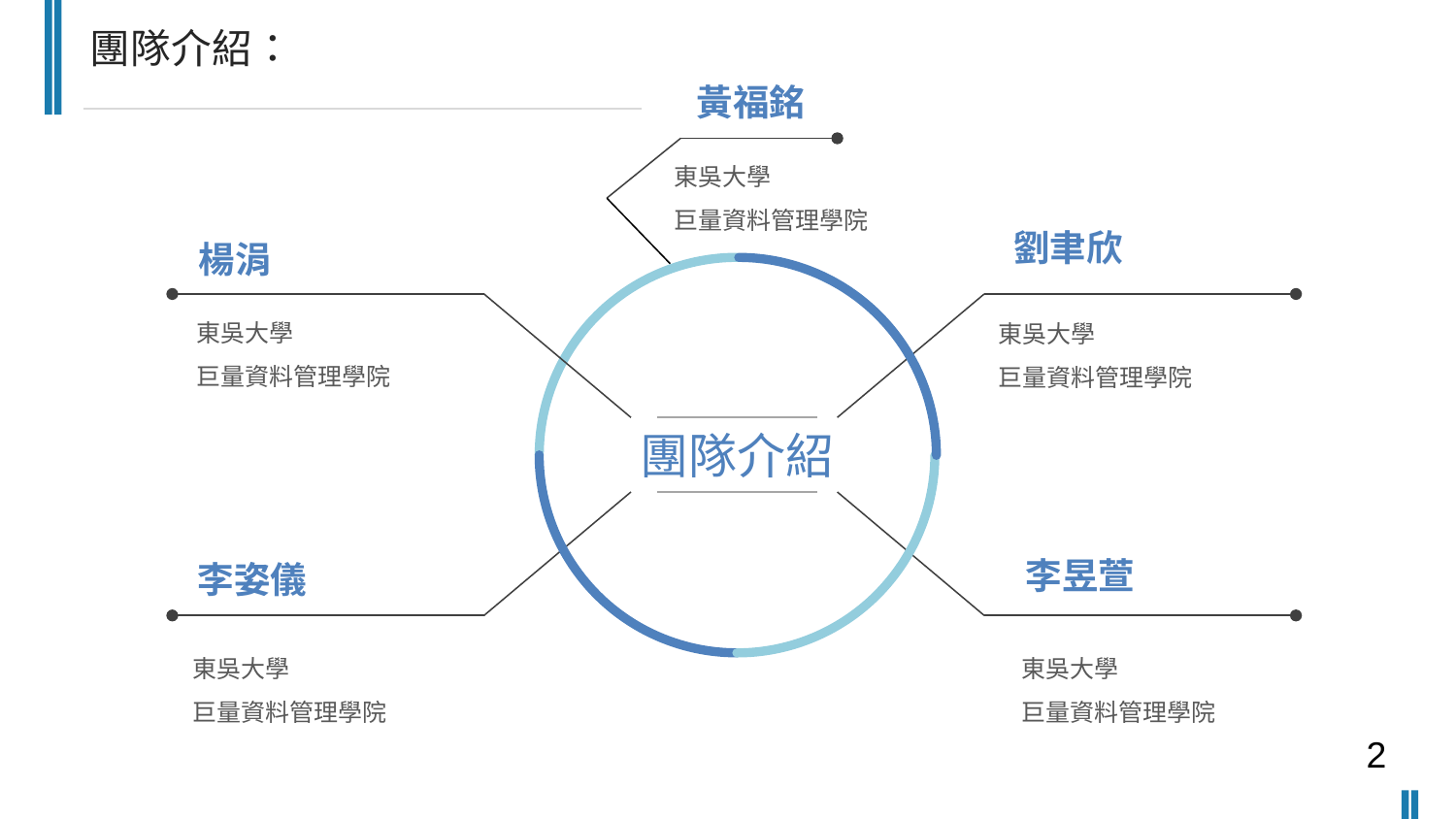

團隊介紹：
黃福銘
東吳大學
巨量資料管理學院
劉聿欣
楊涓

東吳大學
巨量資料管理學院
東吳大學
巨量資料管理學院
團隊介紹
李昱萱
李姿儀
東吳大學
巨量資料管理學院
東吳大學
巨量資料管理學院
2